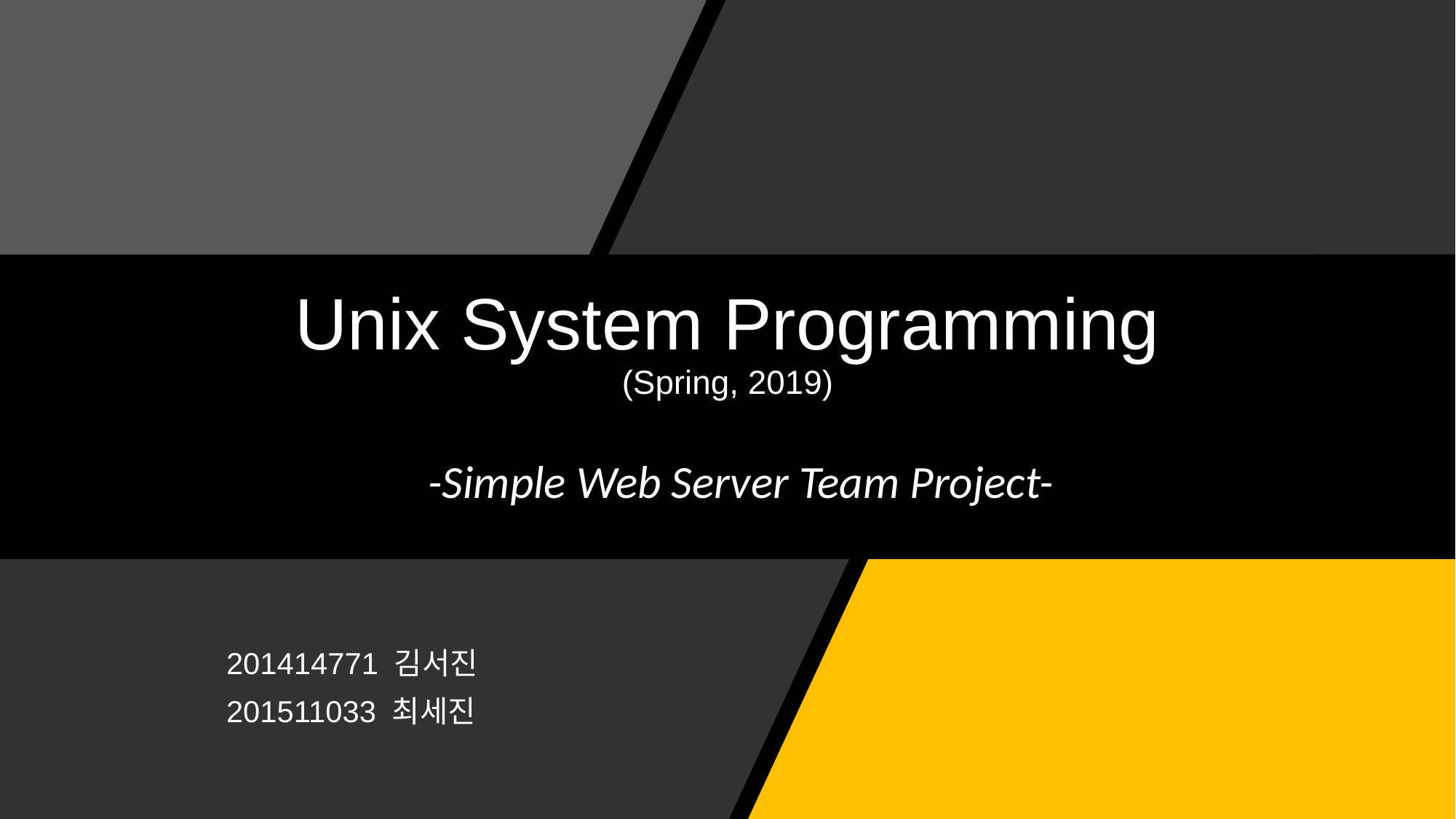

# Unix System Programming (Spring, 2019)
-Simple Web Server Team Project-

201414771 김서진
201511033 최세진